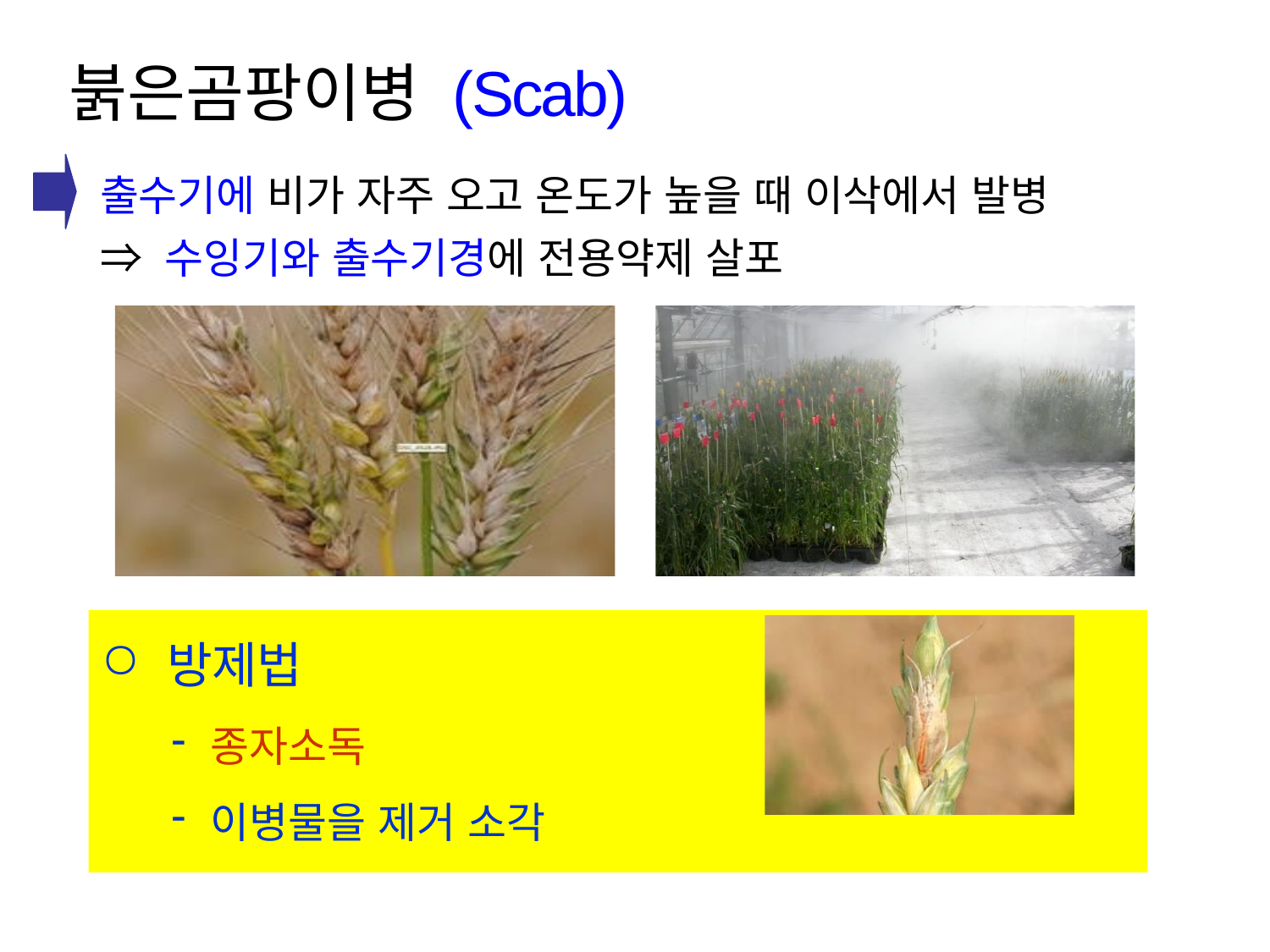

# 붉은곰팡이병 (Scab)

출수기에 비가 자주 오고 온도가 높을 때 이삭에서 발병
⇒ 수잉기와 출수기경에 전용약제 살포

방제법
종자소독
이병물을 제거 소각